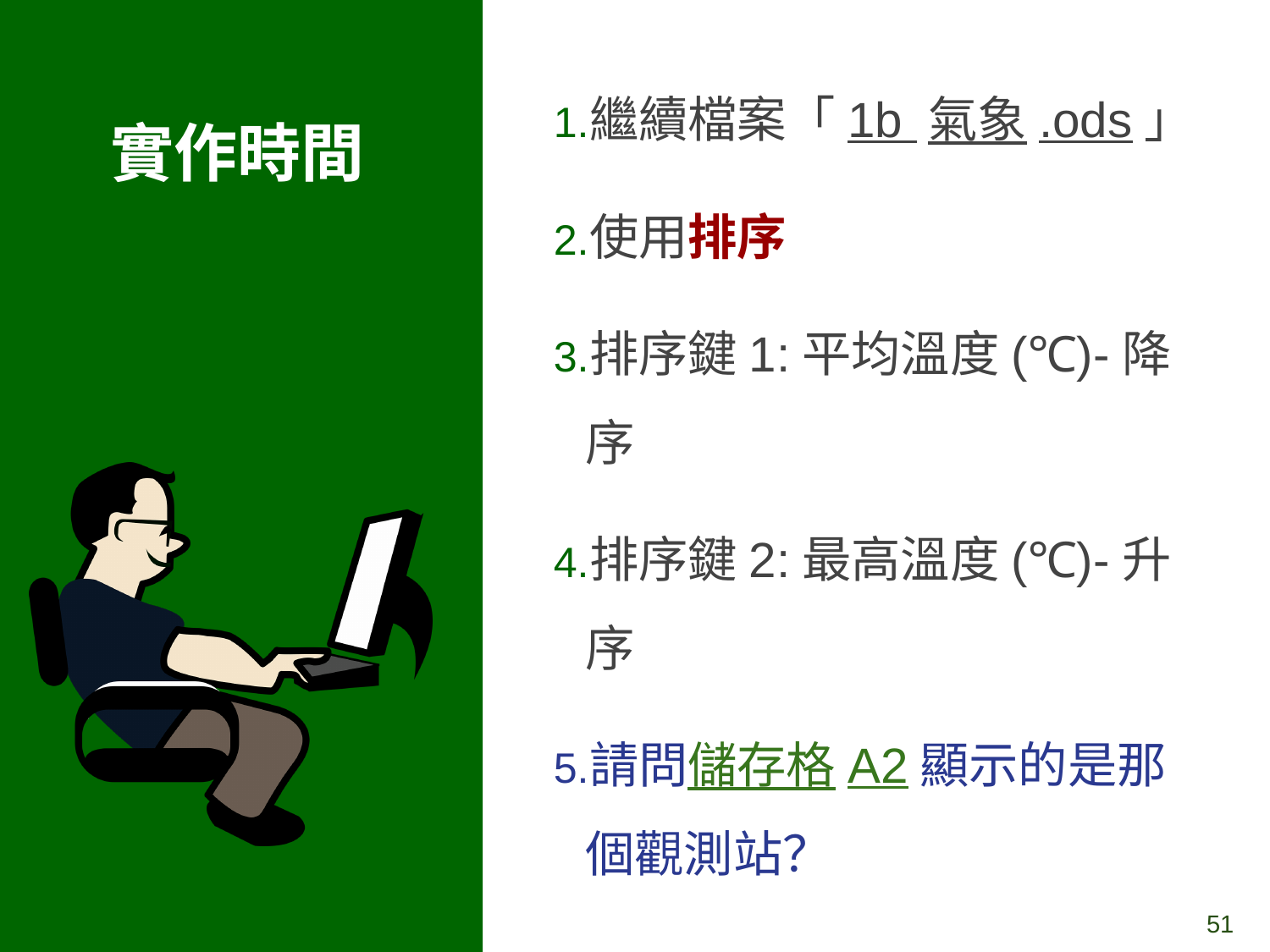

# 實作時間
繼續檔案「1b 氣象.ods」
使用排序
排序鍵1:平均溫度(℃)-降序
排序鍵2:最高溫度(℃)-升序
請問儲存格A2顯示的是那個觀測站？
51